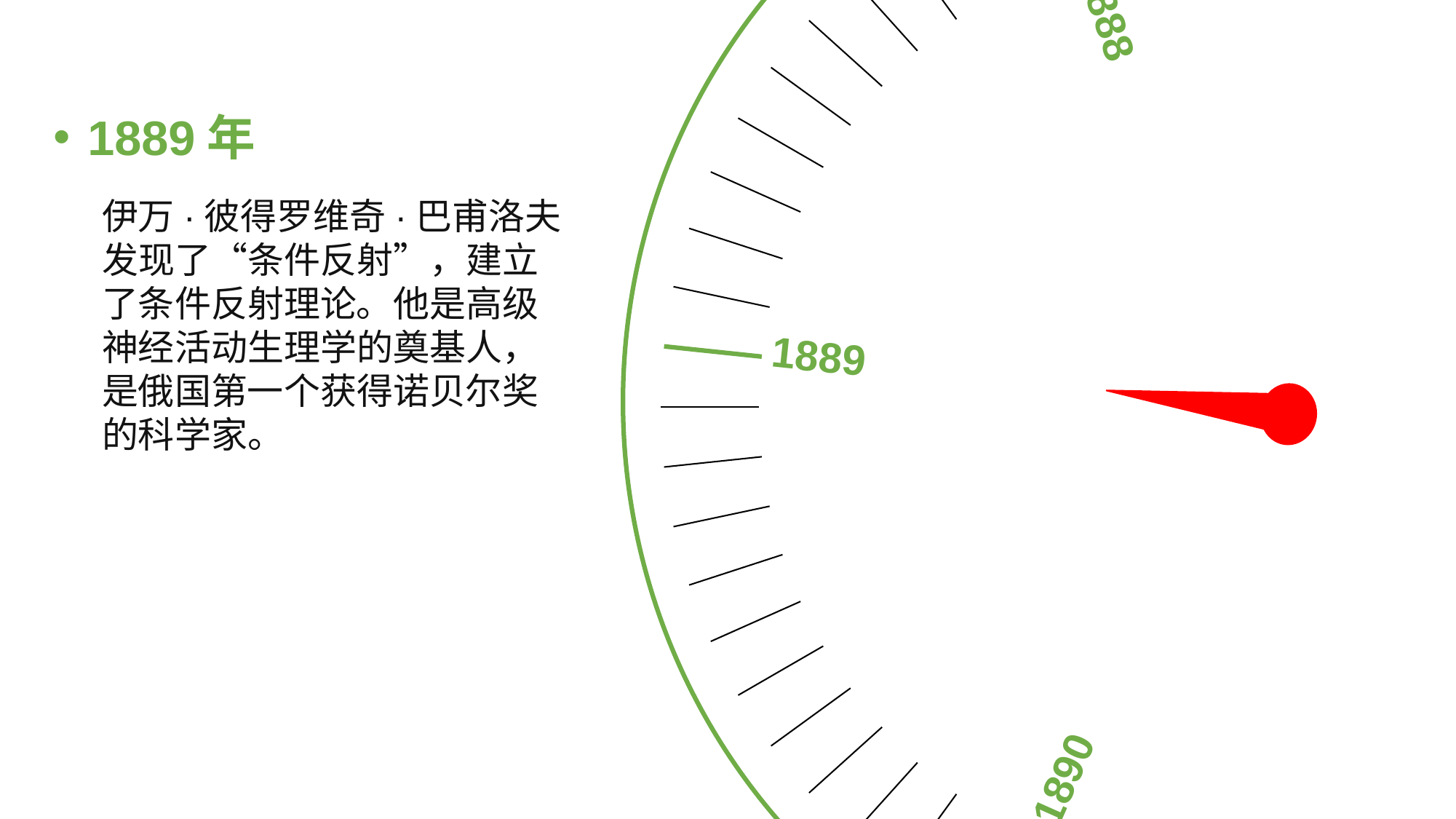

1890
1889
1892
1888
1893
1889年
伊万·彼得罗维奇·巴甫洛夫发现了“条件反射”，建立了条件反射理论。他是高级神经活动生理学的奠基人，是俄国第一个获得诺贝尔奖的科学家。